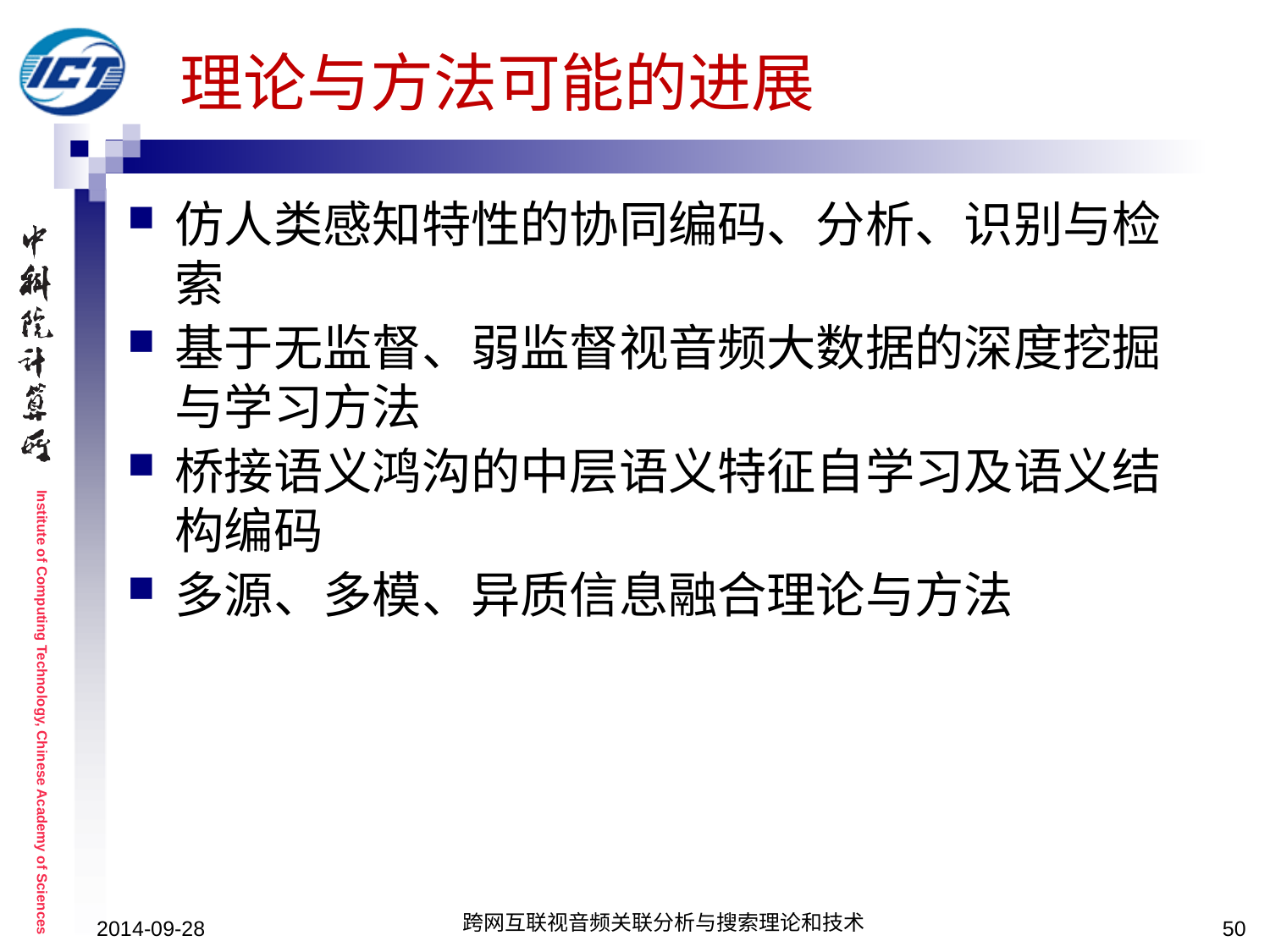

# 理论与方法可能的进展
仿人类感知特性的协同编码、分析、识别与检索
基于无监督、弱监督视音频大数据的深度挖掘与学习方法
桥接语义鸿沟的中层语义特征自学习及语义结构编码
多源、多模、异质信息融合理论与方法
2014-09-28
跨网互联视音频关联分析与搜索理论和技术
50